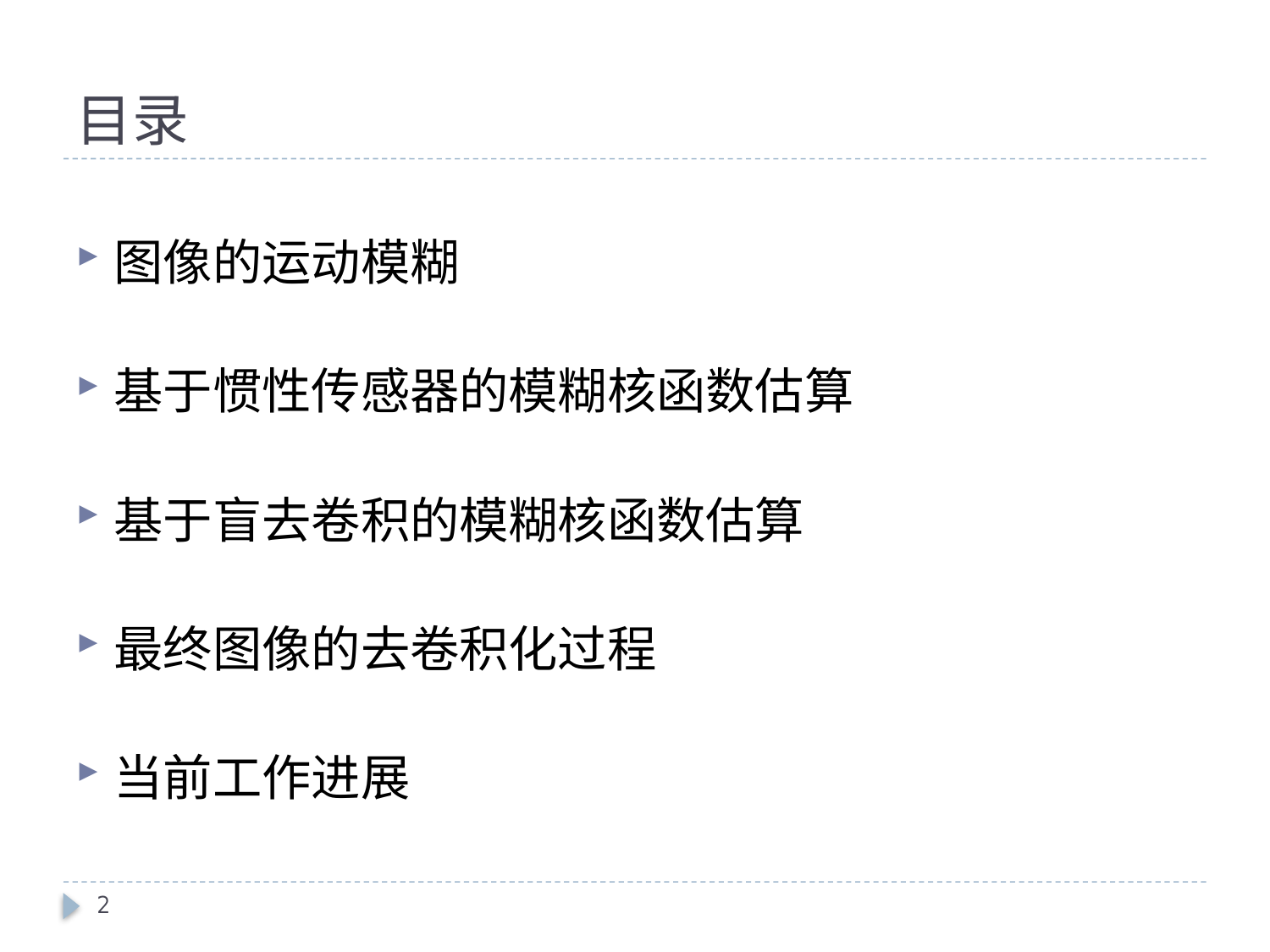

# 目录
图像的运动模糊
基于惯性传感器的模糊核函数估算
基于盲去卷积的模糊核函数估算
最终图像的去卷积化过程
当前工作进展
2